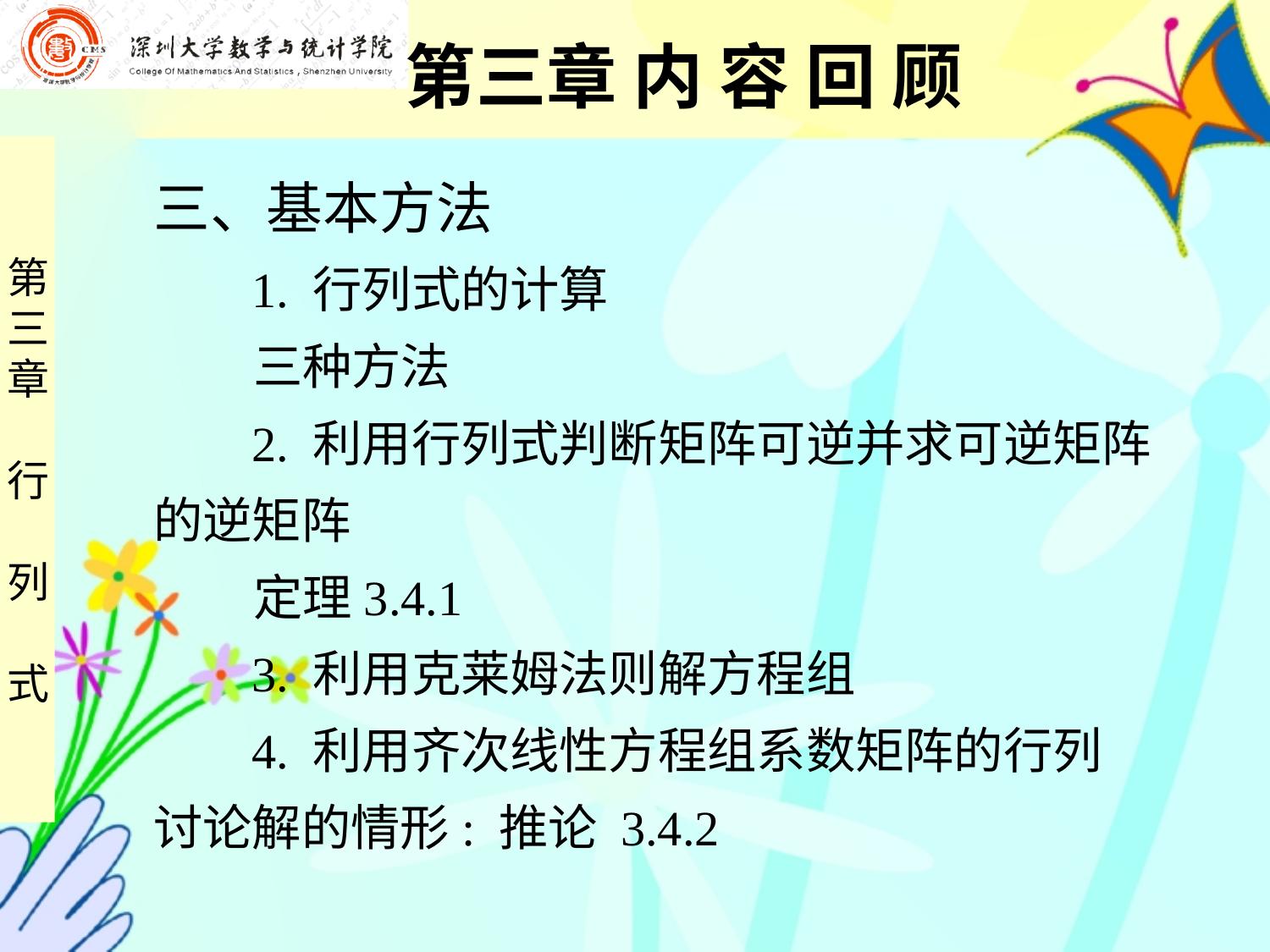

第三章 内 容 回 顾
三、基本方法
        1. 行列式的计算
        三种方法
        2. 利用行列式判断矩阵可逆并求可逆矩阵
的逆矩阵
        定理3.4.1
        3. 利用克莱姆法则解方程组
        4. 利用齐次线性方程组系数矩阵的行列
讨论解的情形: 推论 3.4.2